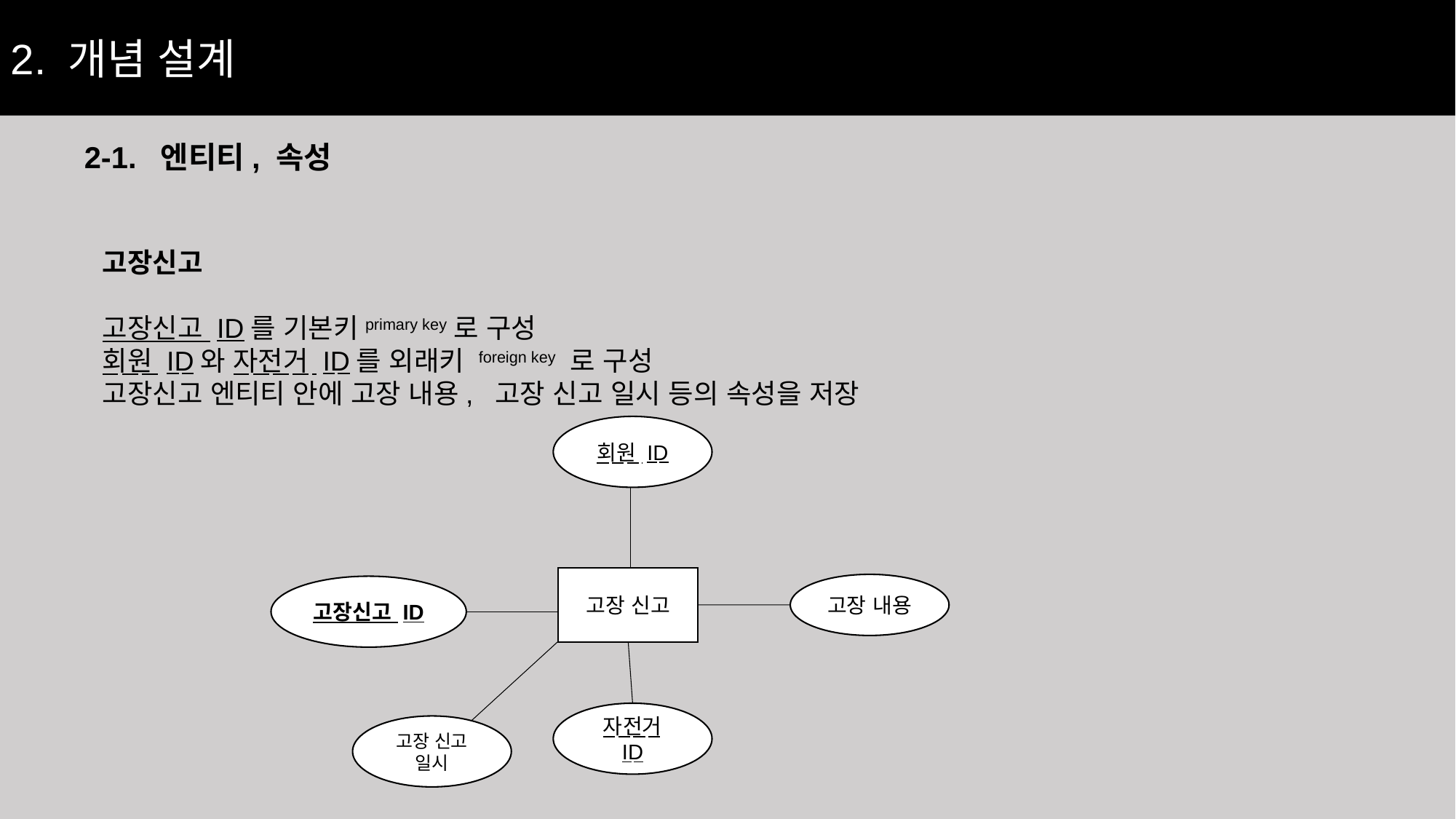

2. 개념 설계
2-1.  엔티티, 속성
고장신고

고장신고 ID를 기본키primary key로 구성
회원 ID와 자전거 ID를 외래키 foreign key 로 구성
고장신고 엔티티 안에 고장 내용,  고장 신고 일시 등의 속성을 저장
회원 ID
고장 신고
고장 내용
고장신고 ID
자전거 ID
고장 신고 일시
8